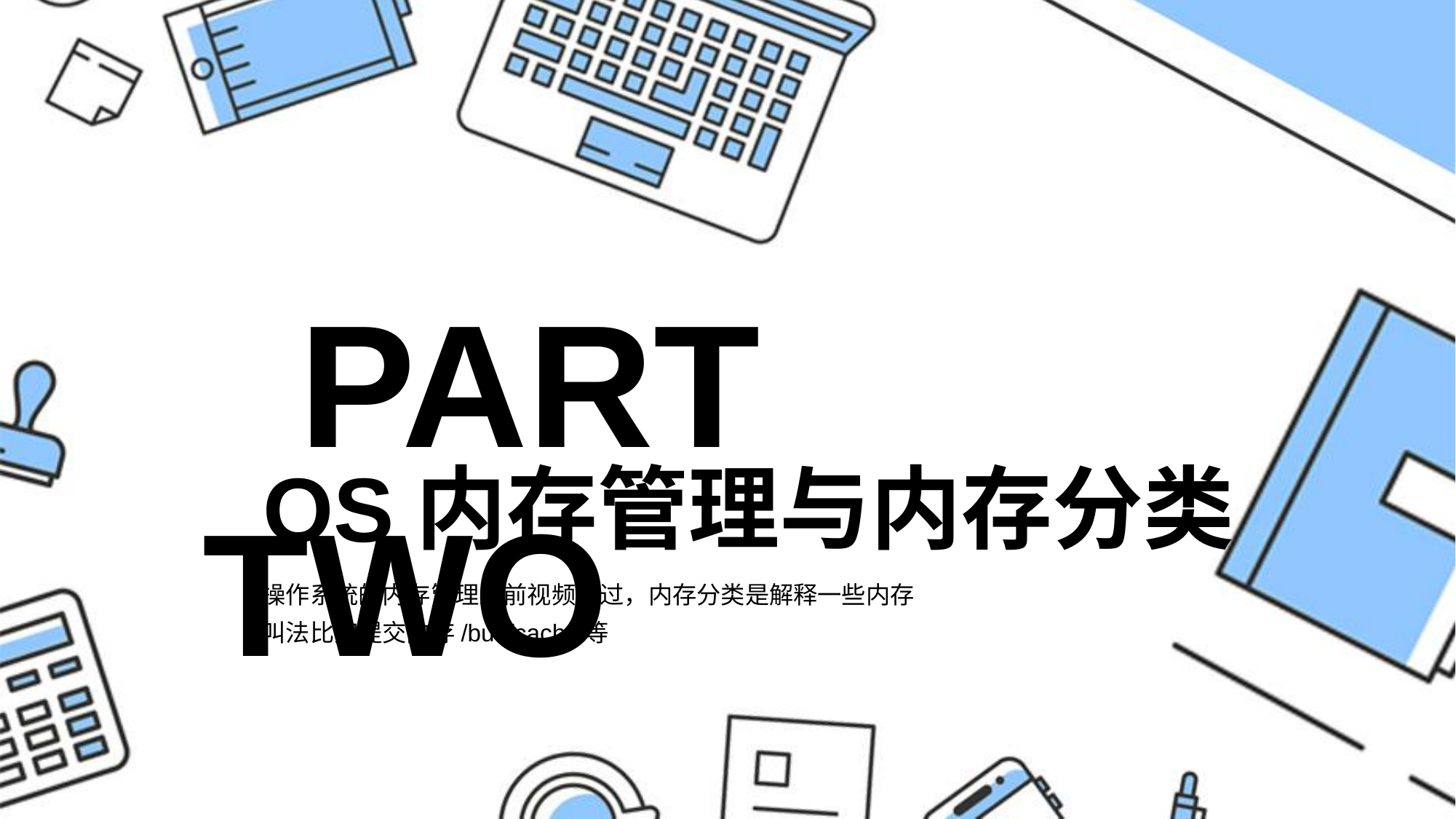

PART TWO
OS内存管理与内存分类
操作系统的内存管理之前视频讲过，内存分类是解释一些内存叫法比如提交内存/buff/cache等